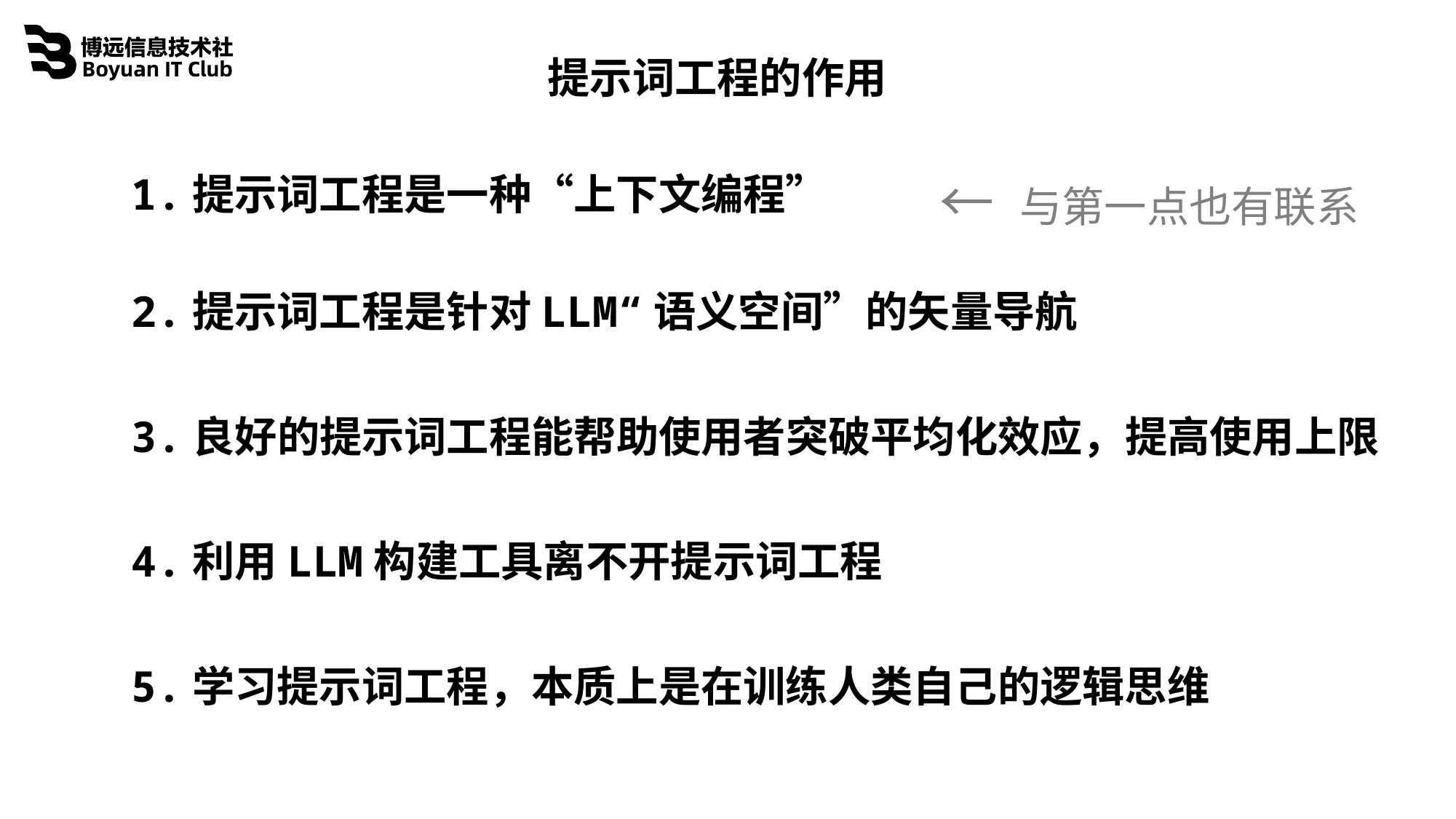

提示词工程的作用
1.提示词工程是一种“上下文编程”
← 与第一点也有联系
2.提示词工程是针对LLM“语义空间”的矢量导航
3.良好的提示词工程能帮助使用者突破平均化效应，提高使用上限
4.利用LLM构建工具离不开提示词工程
5.学习提示词工程，本质上是在训练人类自己的逻辑思维